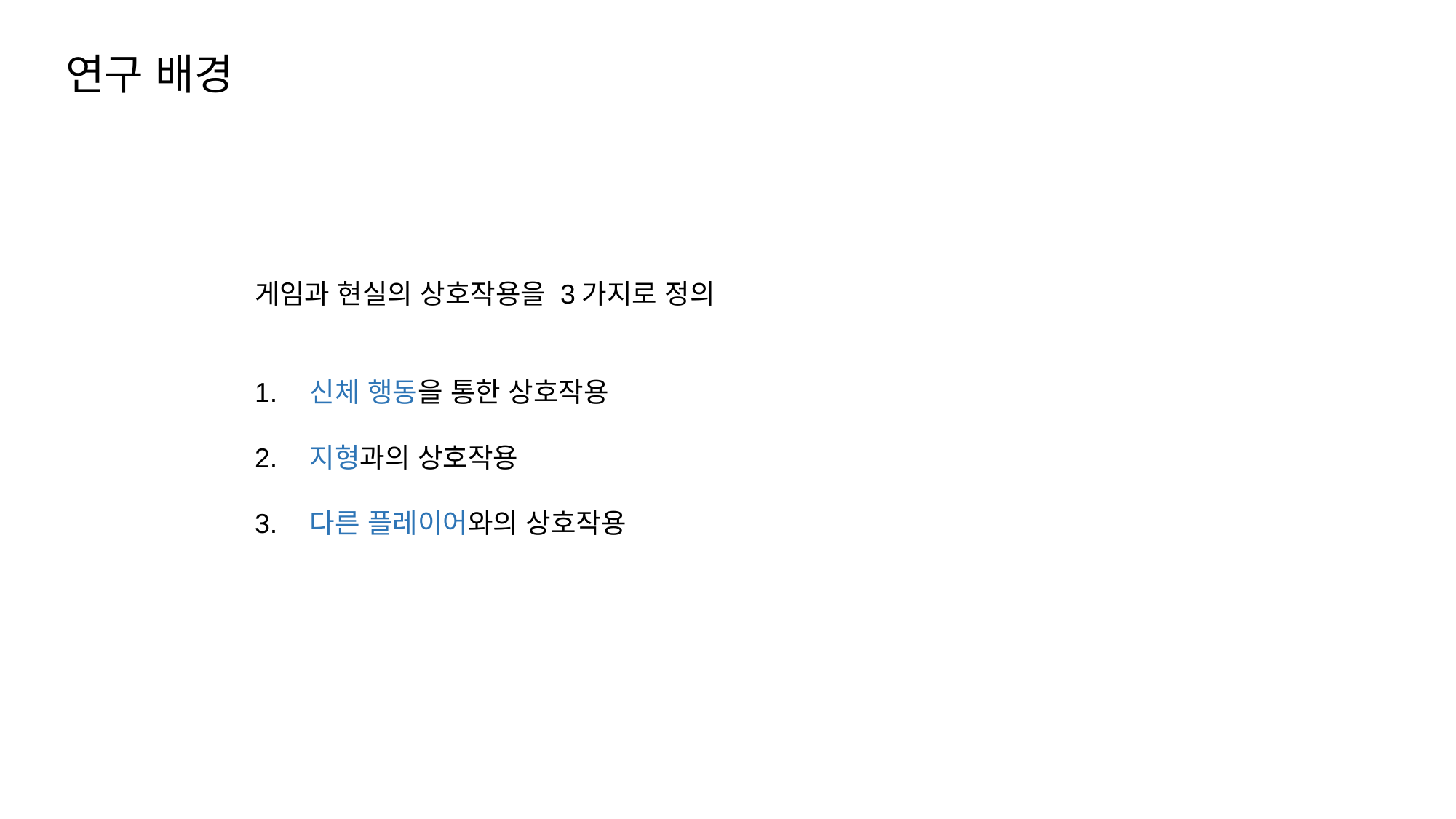

연구 배경
게임과 현실의 상호작용을 3가지로 정의

 신체 행동을 통한 상호작용

 지형과의 상호작용

 다른 플레이어와의 상호작용